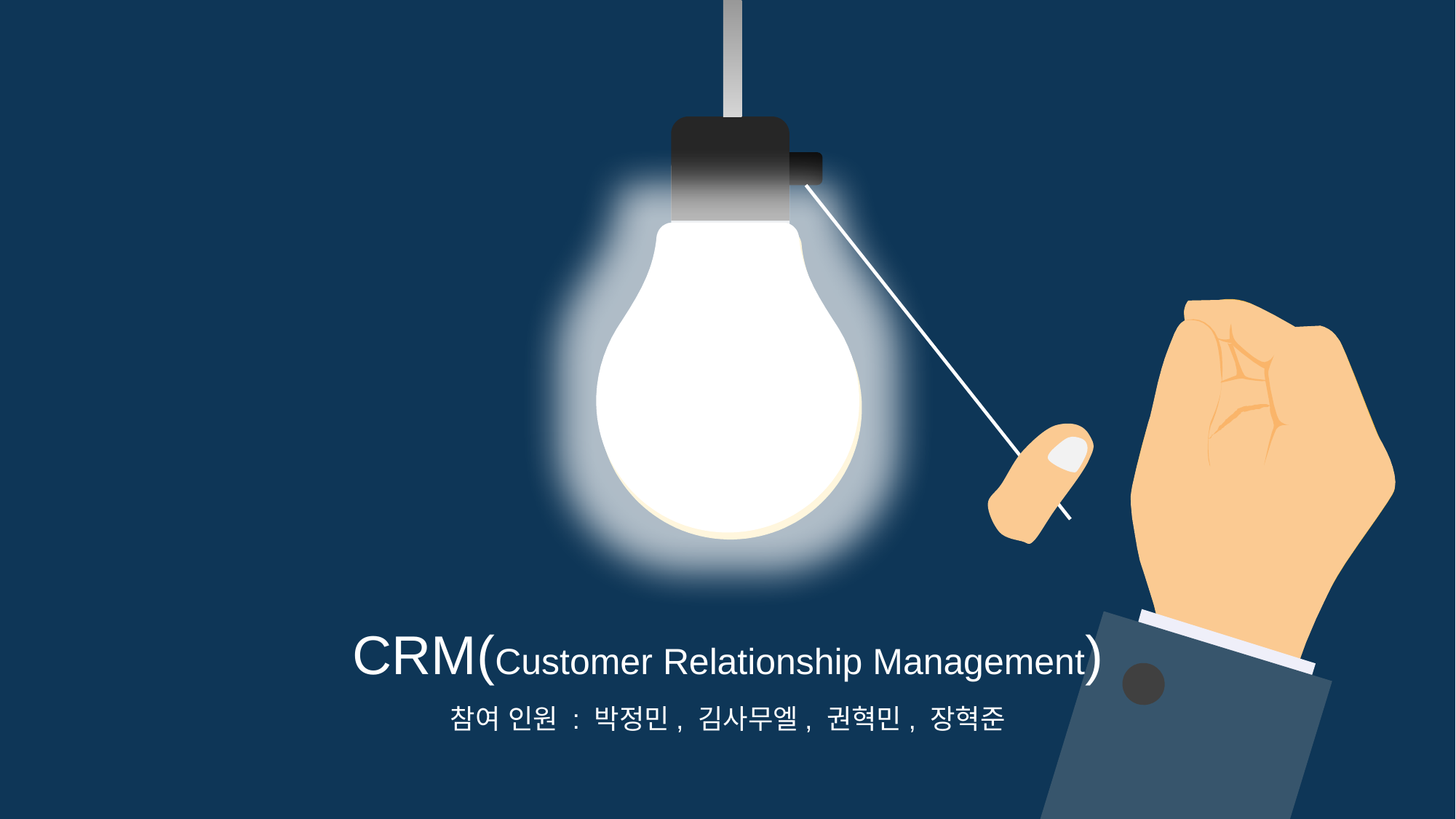

CRM(Customer Relationship Management)
참여 인원 : 박정민, 김사무엘, 권혁민, 장혁준